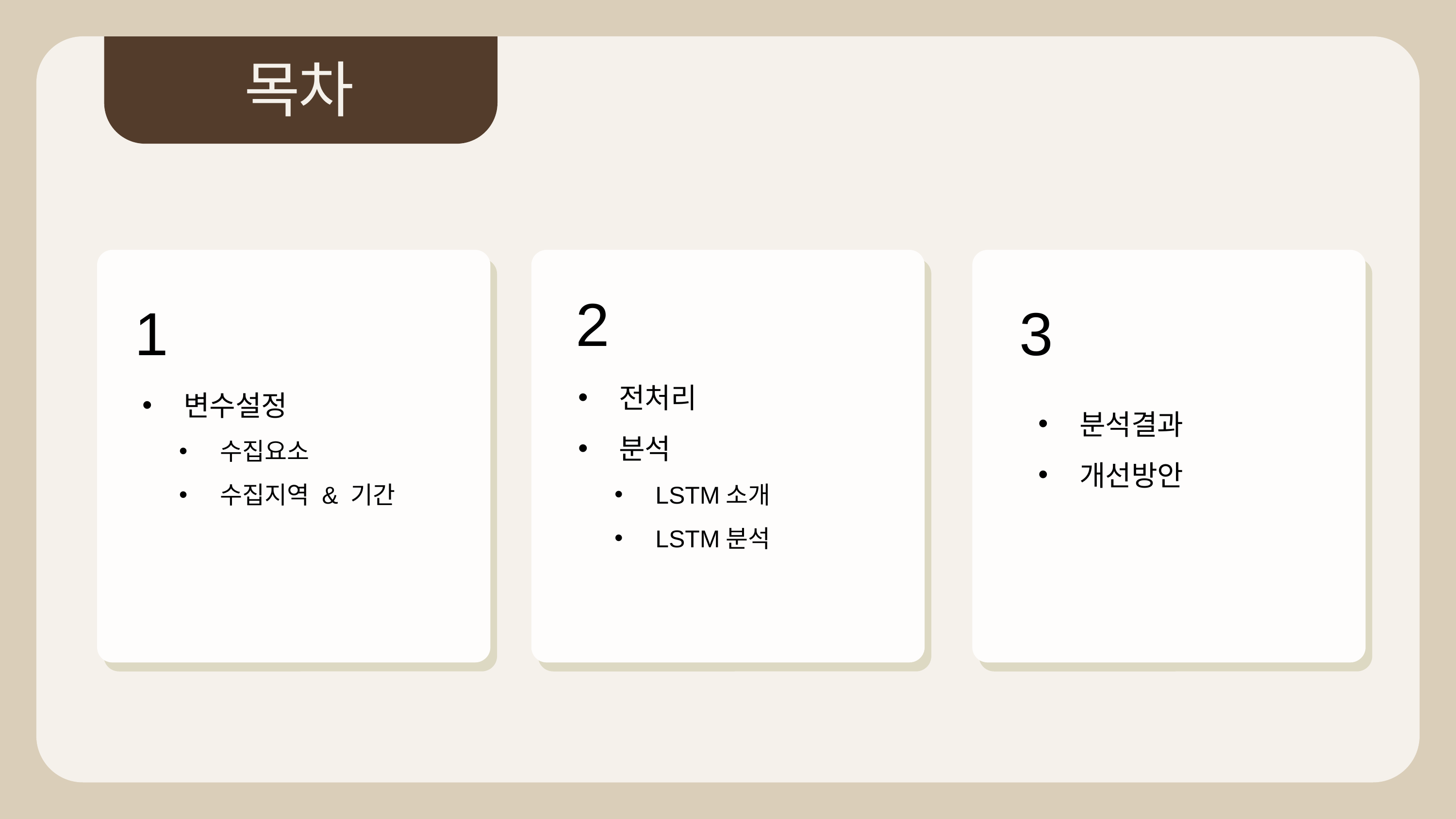

목차
2

1
3

전처리
분석
LSTM소개
LSTM분석
변수설정
수집요소
수집지역 & 기간
분석결과
개선방안